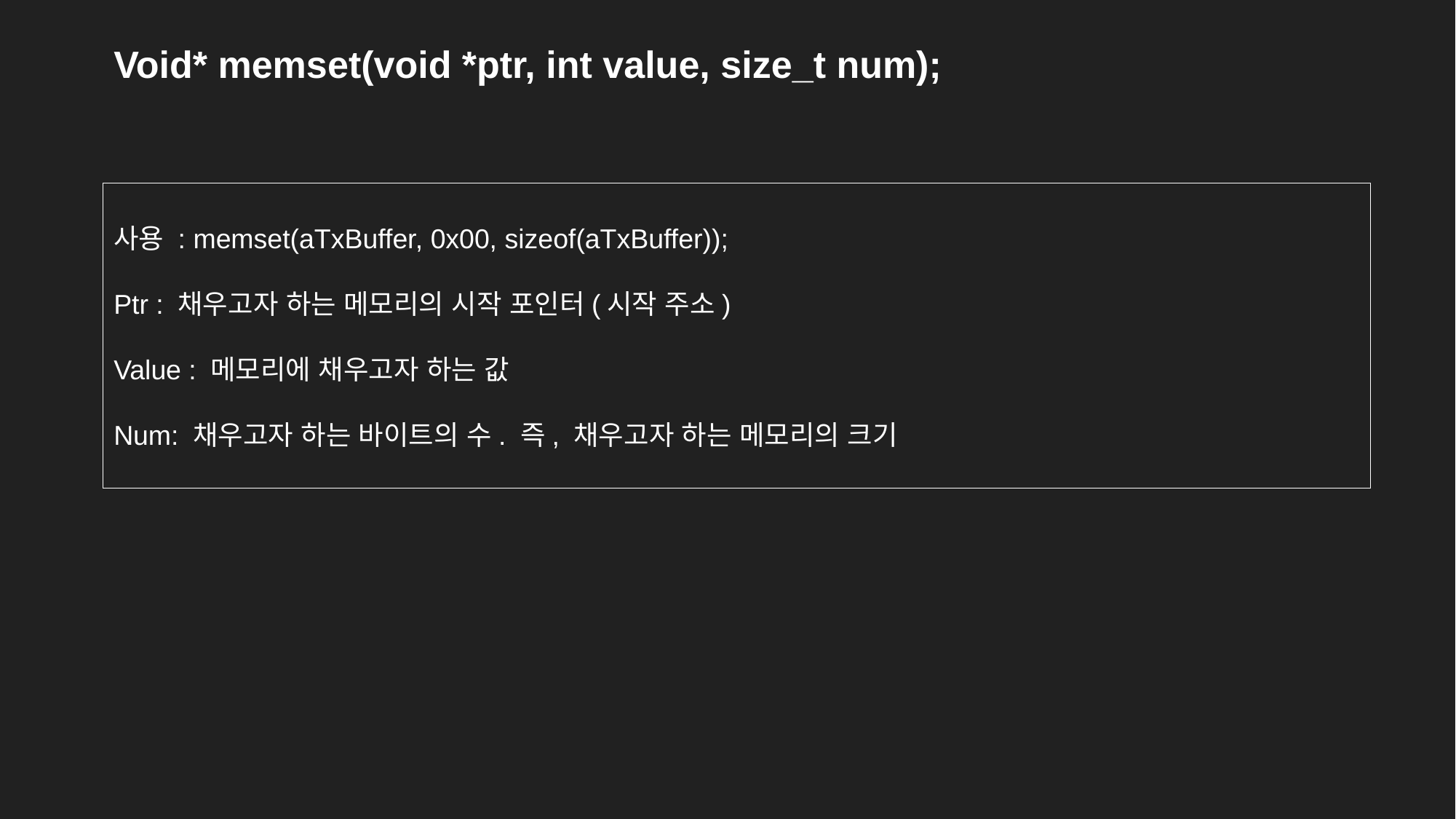

Void* memset(void *ptr, int value, size_t num);

사용 : memset(aTxBuffer, 0x00, sizeof(aTxBuffer));

Ptr : 채우고자 하는 메모리의 시작 포인터(시작 주소)

Value : 메모리에 채우고자 하는 값

Num: 채우고자 하는 바이트의 수. 즉, 채우고자 하는 메모리의 크기